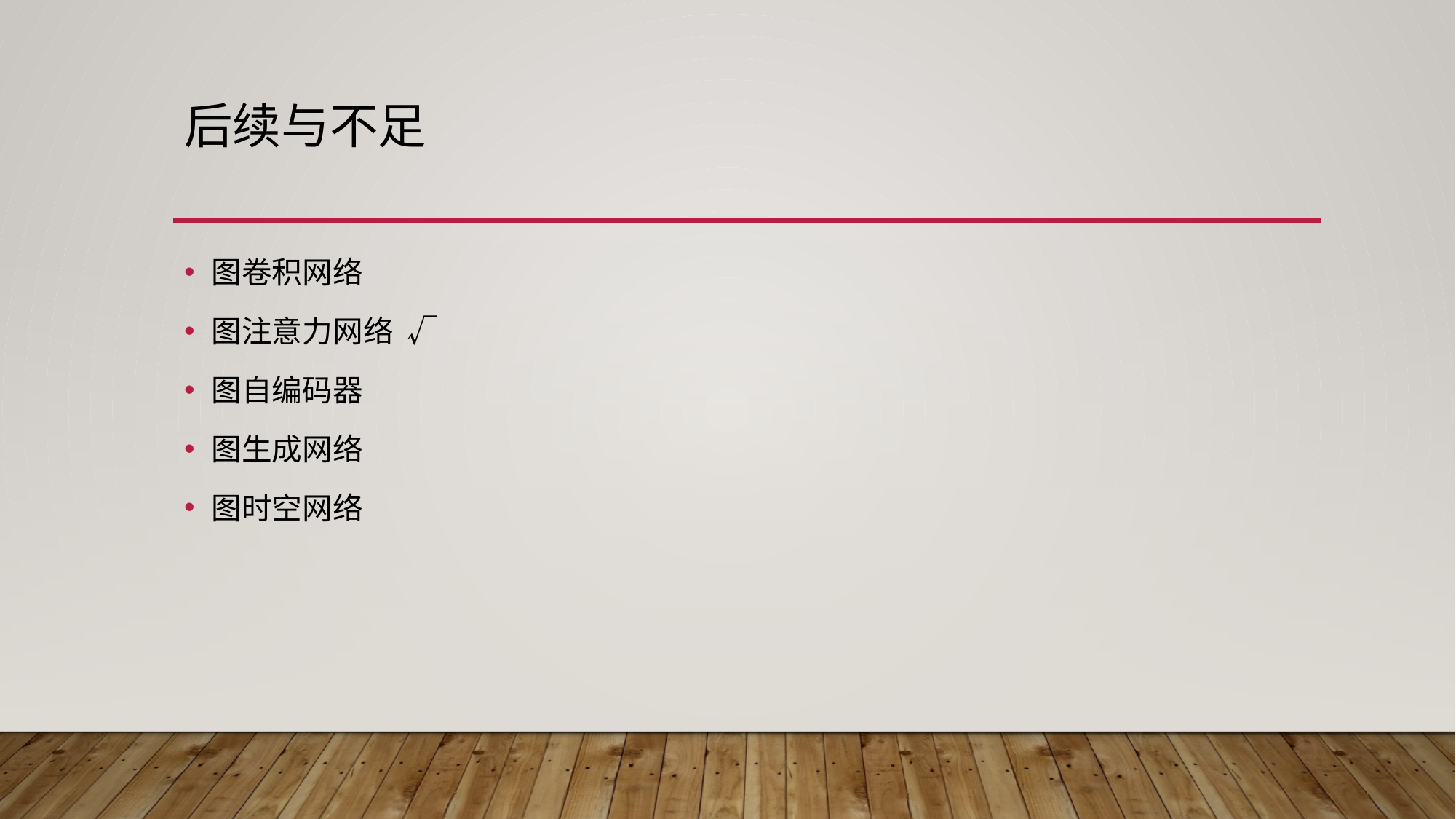

# 后续与不足
图卷积网络
图注意力网络  √
图自编码器
图生成网络
图时空网络